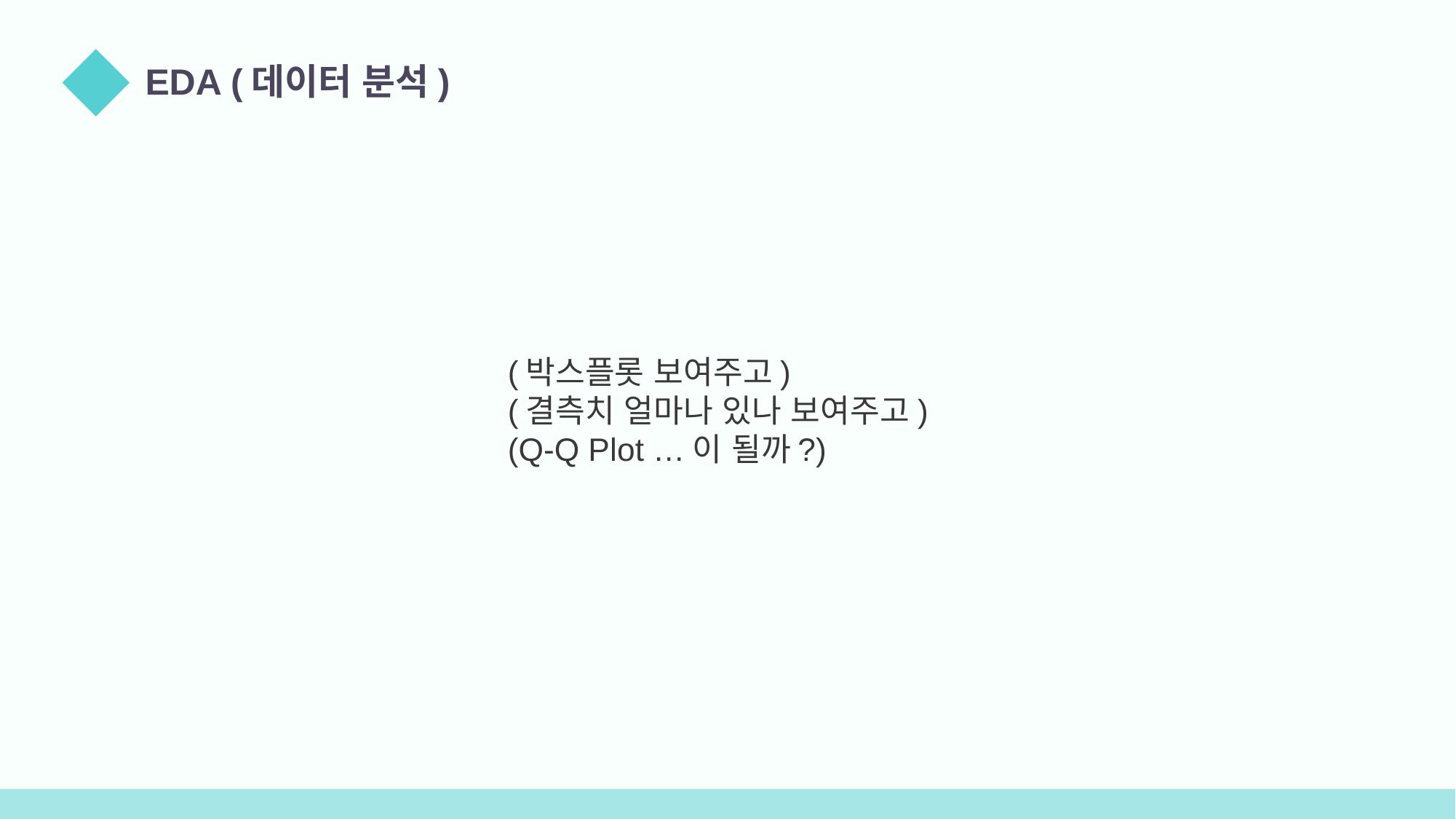

EDA (데이터 분석)
02
(박스플롯 보여주고)
(결측치 얼마나 있나 보여주고)
(Q-Q Plot …이 될까?)